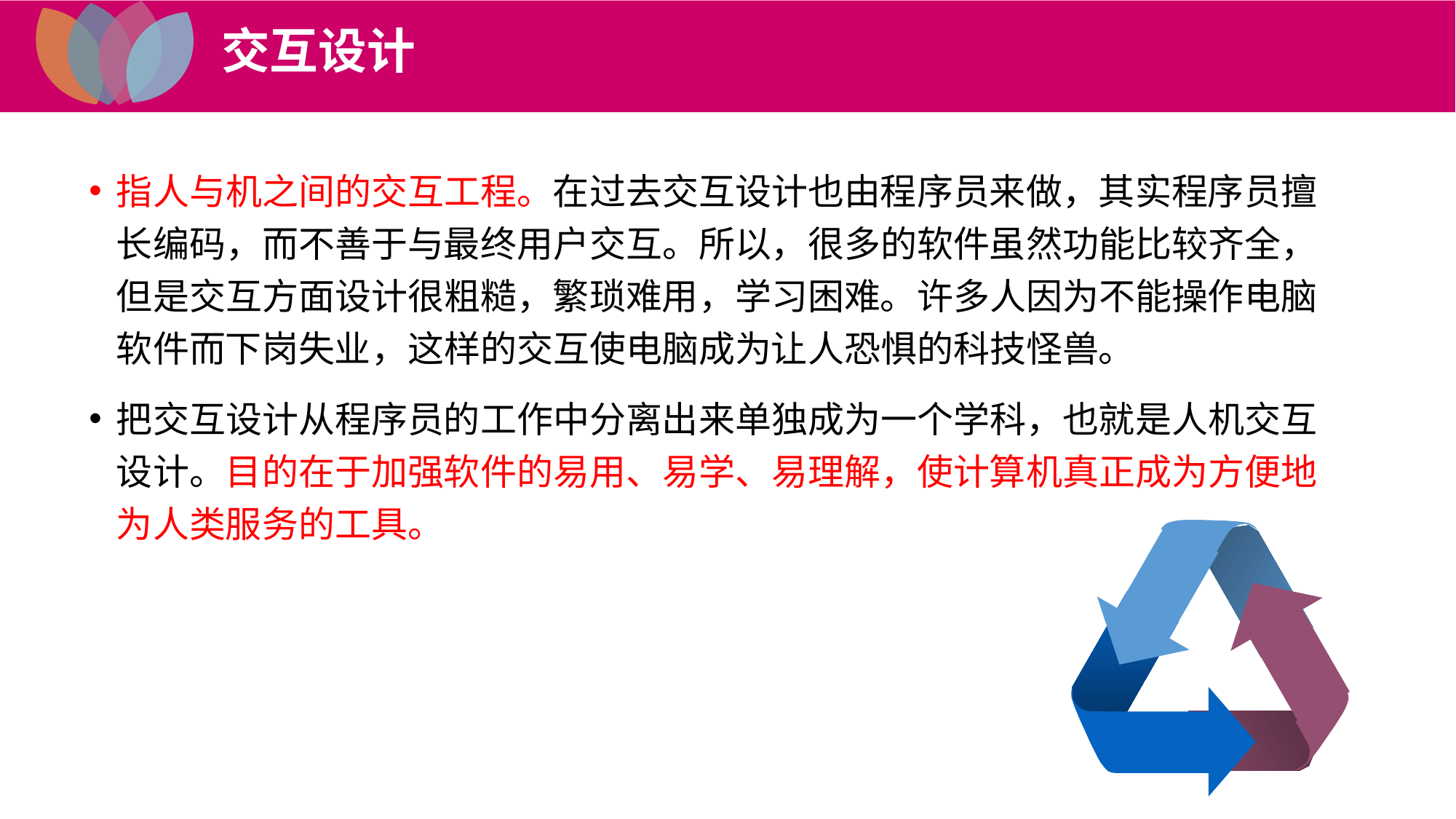

交互设计
指人与机之间的交互工程。在过去交互设计也由程序员来做，其实程序员擅长编码，而不善于与最终用户交互。所以，很多的软件虽然功能比较齐全，但是交互方面设计很粗糙，繁琐难用，学习困难。许多人因为不能操作电脑软件而下岗失业，这样的交互使电脑成为让人恐惧的科技怪兽。
把交互设计从程序员的工作中分离出来单独成为一个学科，也就是人机交互设计。目的在于加强软件的易用、易学、易理解，使计算机真正成为方便地为人类服务的工具。